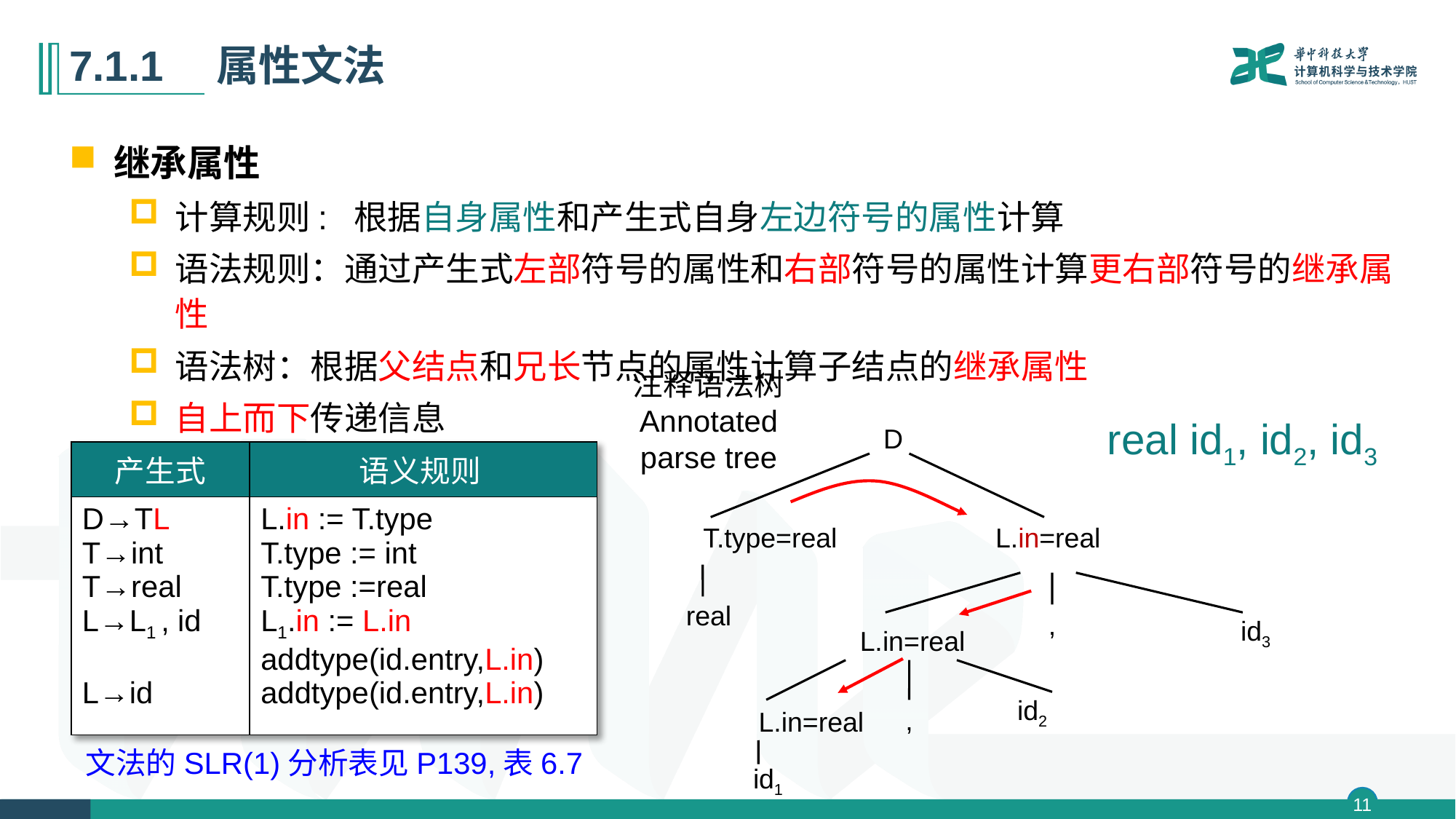

# 7.1.1　属性文法
继承属性
计算规则:  根据自身属性和产生式自身左边符号的属性计算
语法规则：通过产生式左部符号的属性和右部符号的属性计算更右部符号的继承属性
语法树：根据父结点和兄长节点的属性计算子结点的继承属性
自上而下传递信息

注释语法树
Annotated parse tree
real id1, id2, id3
D

T.type=real
L.in=real

real
,
id3
L.in=real

id2
,
L.in=real

id1
| 产生式 | 语义规则 |
| --- | --- |
| D→TL T→int T→real L→L1 , id L→id | L.in := T.type T.type := int T.type :=real L1.in := L.in addtype(id.entry,L.in) addtype(id.entry,L.in) |

文法的SLR(1)分析表见P139,表6.7